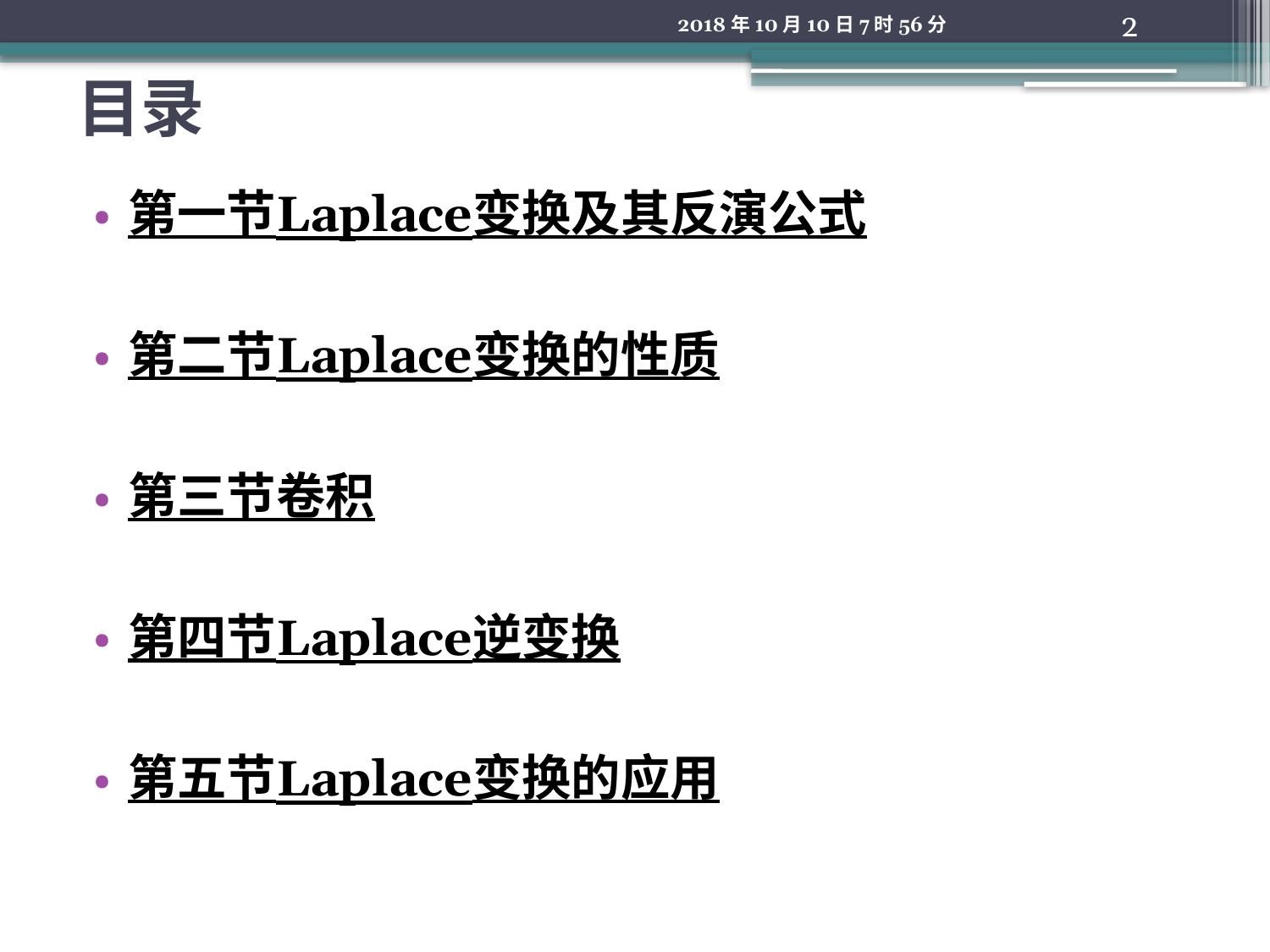

2
2018年10月10日7时56分
# 目录
第一节	Laplace变换及其反演公式

第二节	Laplace变换的性质

第三节	卷积

第四节	Laplace逆变换

第五节	Laplace变换的应用